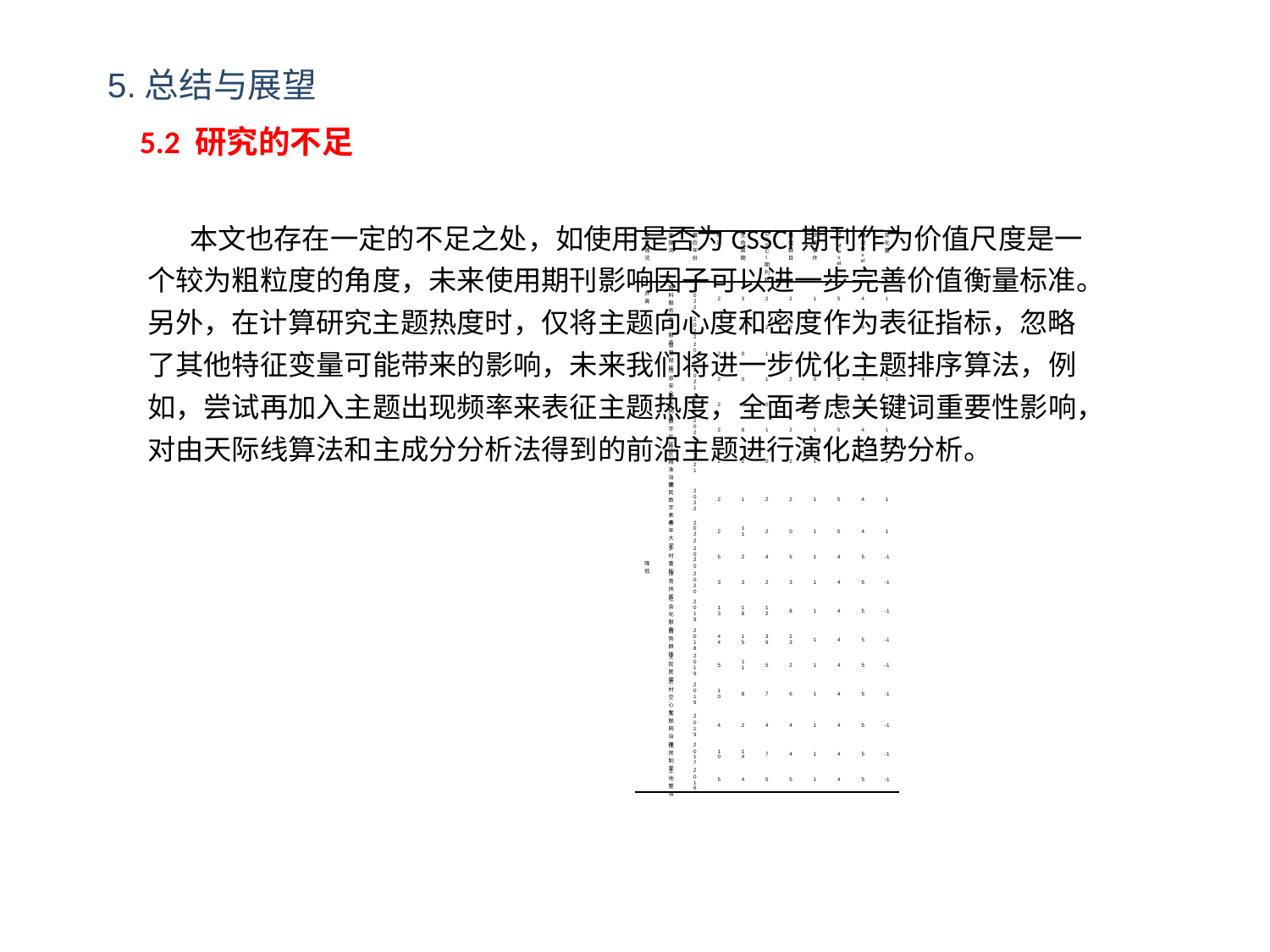

5.总结与展望
5.2 研究的不足
本文也存在一定的不足之处，如使用是否为CSSCI期刊作为价值尺度是一个较为粗粒度的角度，未来使用期刊影响因子可以进一步完善价值衡量标准。另外，在计算研究主题热度时，仅将主题向心度和密度作为表征指标，忽略了其他特征变量可能带来的影响，未来我们将进一步优化主题排序算法，例如，尝试再加入主题出现频率来表征主题热度，全面考虑关键词重要性影响，对由天际线算法和主成分分析法得到的前沿主题进行演化趋势分析。
| 变化情况 | 关键词 | 最后年份 | 频次 | 生命周期 | CSSCI期刊数 | 基金数目 | 终点事件 | RFM level | 频次level | 变化量 |
| --- | --- | --- | --- | --- | --- | --- | --- | --- | --- | --- |
| 升高 | 照料服务 | 2022 | 2 | 3 | 2 | 2 | 1 | 5 | 4 | 1 |
|  | 数字服务 | 2022 | 2 | 0 | 2 | 2 | 0 | 5 | 4 | 1 |
|  | 智慧赋能 | 2021 | 2 | 0 | 1 | 1 | 0 | 5 | 4 | 1 |
|  | 信息安全 | 2021 | 2 | 0 | 1 | 2 | 0 | 5 | 4 | 1 |
|  | 协作网络 | 2021 | 2 | 0 | 2 | 1 | 0 | 5 | 4 | 1 |
|  | 数字社区 | 2021 | 2 | 8 | 1 | 2 | 1 | 5 | 4 | 1 |
|  | 社区精准治理 | 2021 | 2 | 2 | 0 | 2 | 1 | 5 | 4 | 1 |
|  | 农民数字素养 | 2022 | 2 | 1 | 2 | 2 | 1 | 5 | 4 | 1 |
|  | 老年大学 | 2022 | 2 | 11 | 2 | 0 | 1 | 5 | 4 | 1 |
| 降低 | 乡村重构 | 2020 | 5 | 2 | 4 | 5 | 1 | 4 | 5 | -1 |
|  | 体育扶贫 | 2020 | 3 | 3 | 2 | 3 | 1 | 4 | 5 | -1 |
|  | 社会化服务 | 2019 | 13 | 18 | 12 | 8 | 1 | 4 | 5 | -1 |
|  | 弱势群体 | 2018 | 44 | 15 | 39 | 23 | 1 | 4 | 5 | -1 |
|  | 全民医保 | 2019 | 5 | 11 | 5 | 2 | 1 | 4 | 5 | -1 |
|  | 农村空心化 | 2019 | 10 | 8 | 7 | 6 | 1 | 4 | 5 | -1 |
|  | 互联网治理 | 2019 | 4 | 2 | 4 | 4 | 1 | 4 | 5 | -1 |
|  | 住房制度 | 2017 | 10 | 14 | 7 | 4 | 1 | 4 | 5 | -1 |
|  | 土地整治 | 2016 | 5 | 4 | 5 | 5 | 1 | 4 | 5 | -1 |

### Chart

| Category | 4 | 5 | 6 | 7 | 8 | 9 | 10 | 11 | 12 |
|---|---|---|---|---|---|---|---|---|---|

### Chart

| Category | 1 | 2 | 3 |
|---|---|---|---|